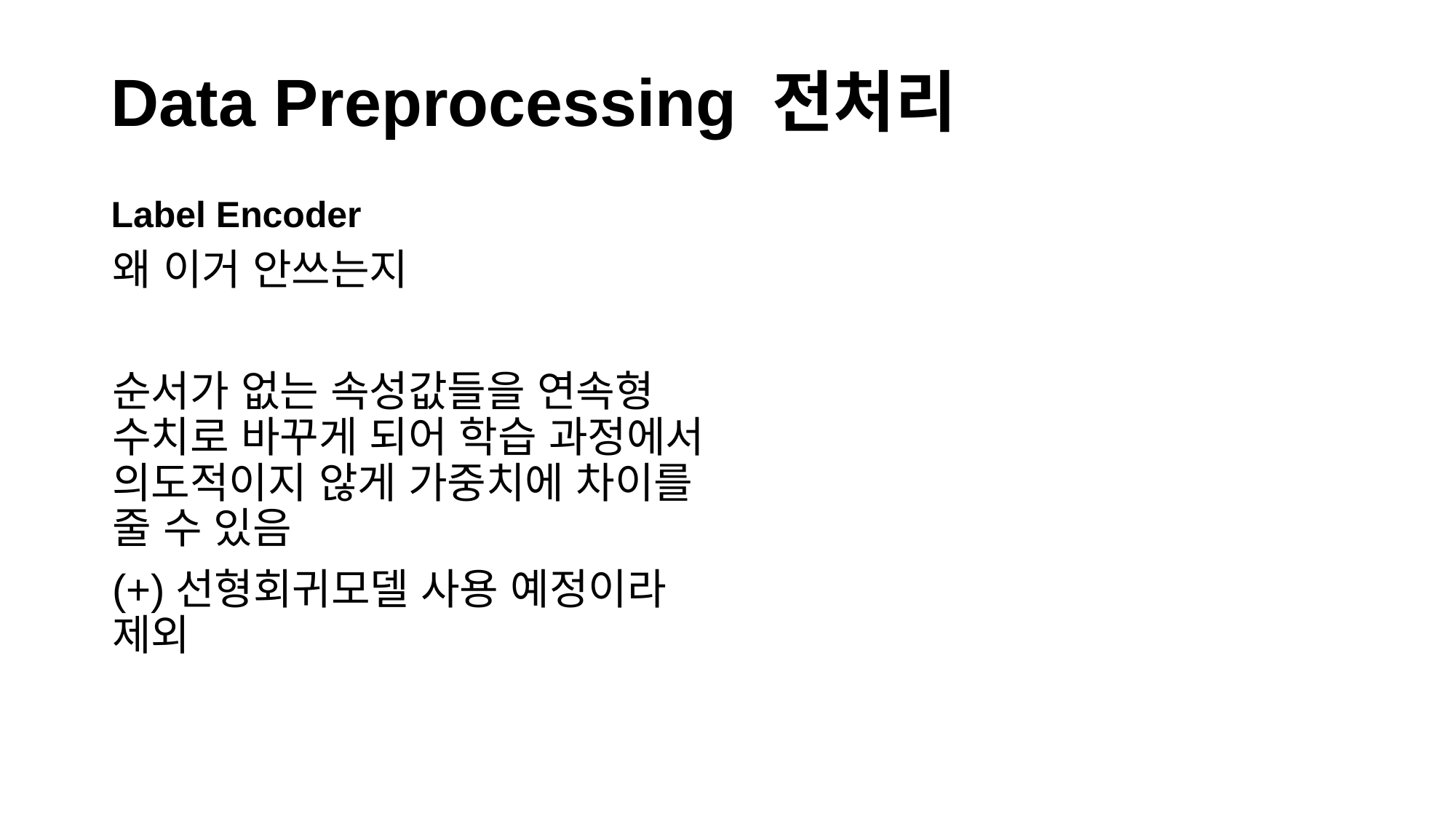

# Data Preprocessing 전처리
Label Encoder
왜 이거 안쓰는지

순서가 없는 속성값들을 연속형 수치로 바꾸게 되어 학습 과정에서 의도적이지 않게 가중치에 차이를 줄 수 있음
(+)선형회귀모델 사용 예정이라 제외